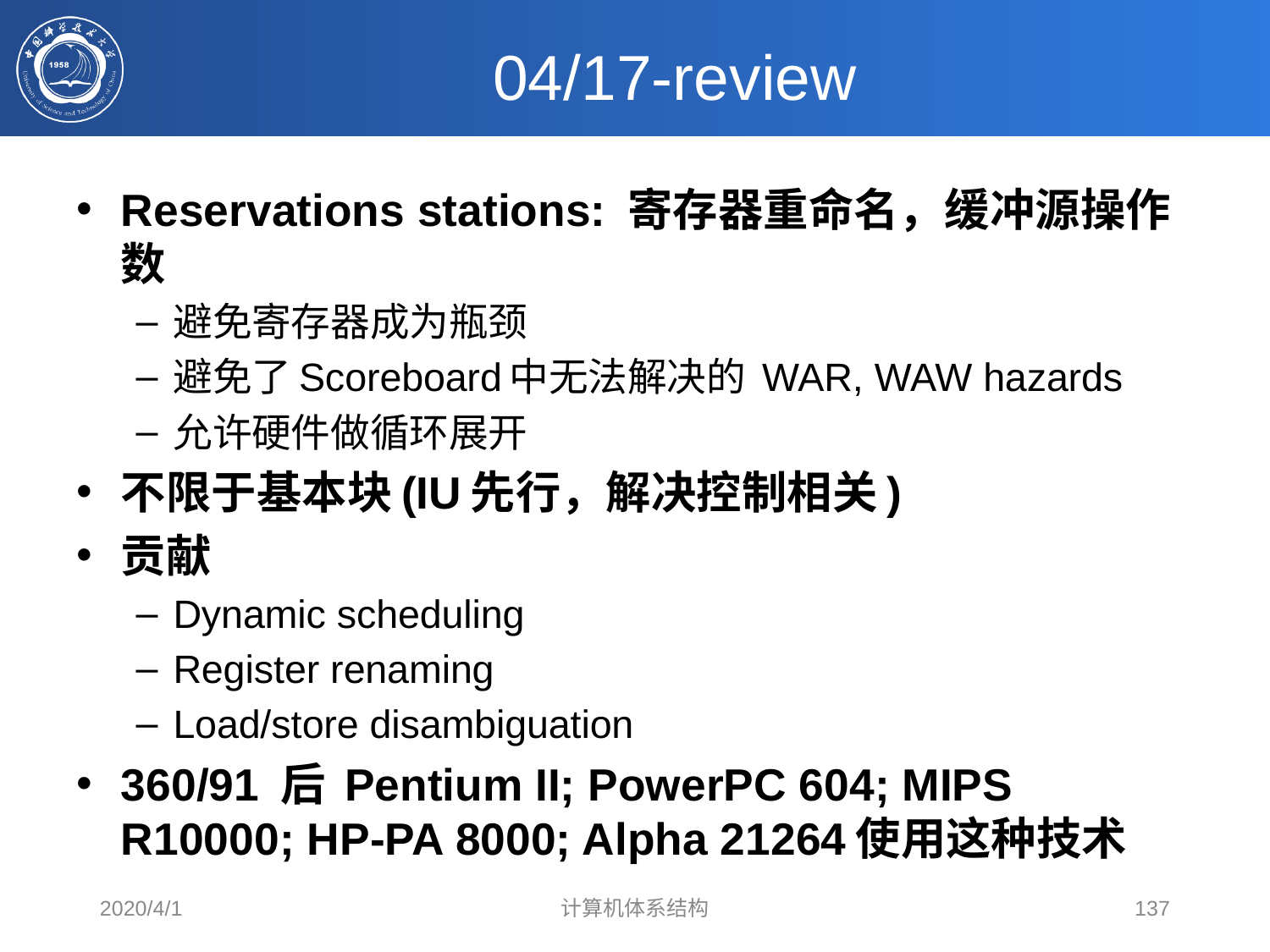

# 04/17-review
Reservations stations: 寄存器重命名，缓冲源操作数
避免寄存器成为瓶颈
避免了Scoreboard中无法解决的 WAR, WAW hazards
允许硬件做循环展开
不限于基本块(IU先行，解决控制相关)
贡献
Dynamic scheduling
Register renaming
Load/store disambiguation
360/91 后 Pentium II; PowerPC 604; MIPS R10000; HP-PA 8000; Alpha 21264使用这种技术

2020/4/1
计算机体系结构
137